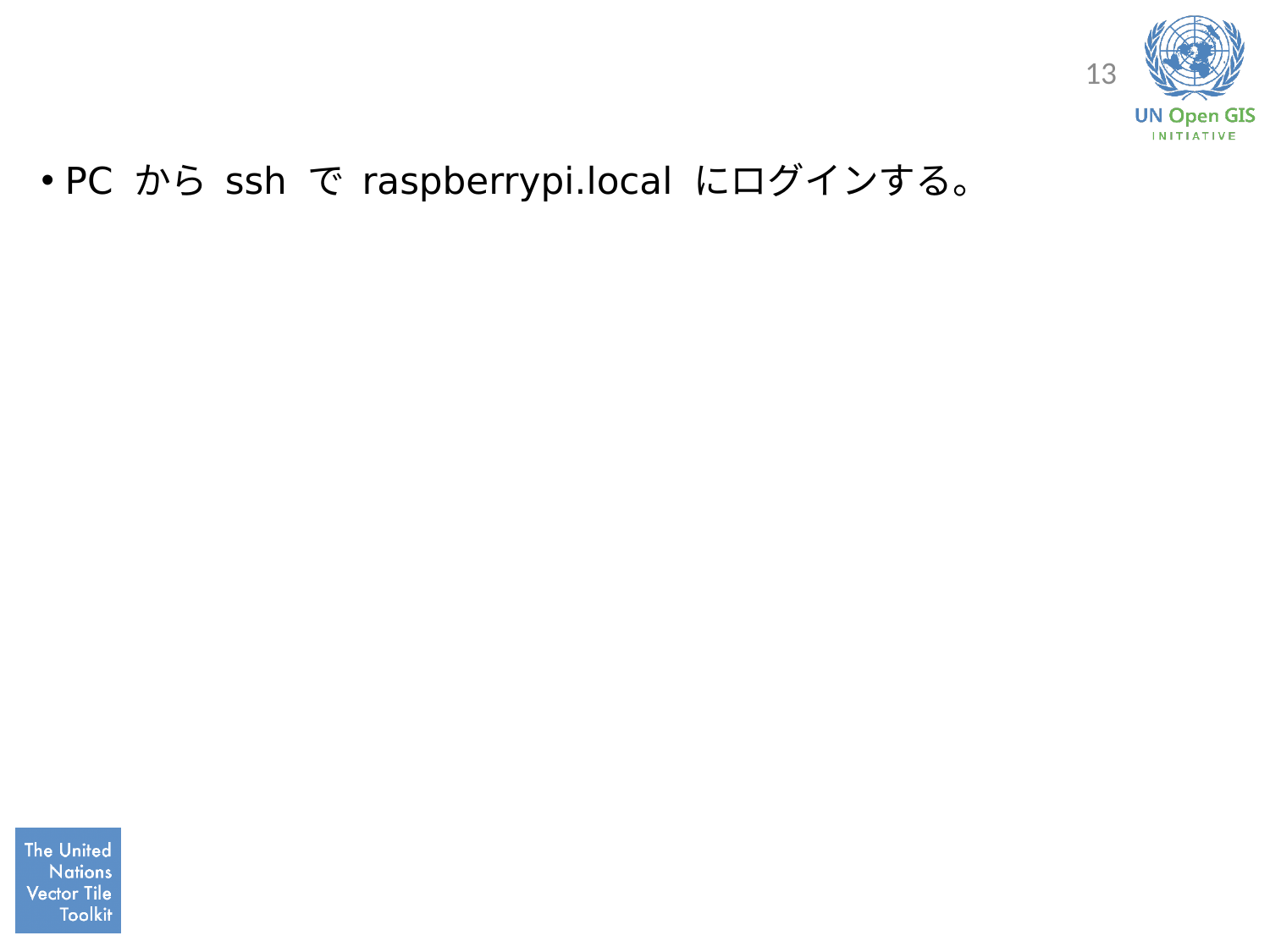

#
13
PC から ssh で raspberrypi.local にログインする。